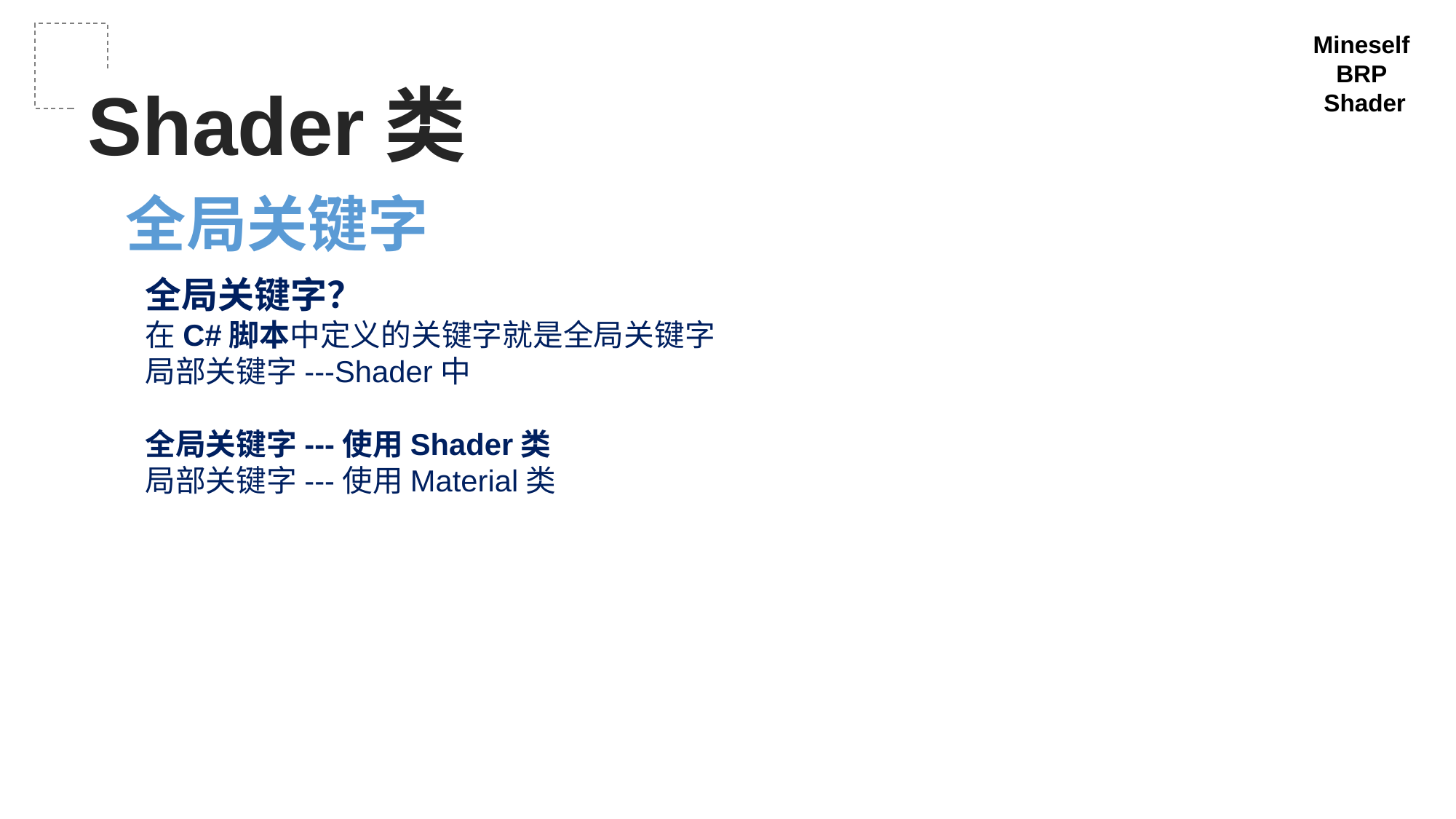

Mineself
BRP
Shader

Shader类
全局关键字
全局关键字？
在C#脚本中定义的关键字就是全局关键字
局部关键字---Shader中

全局关键字---使用Shader类
局部关键字---使用Material类